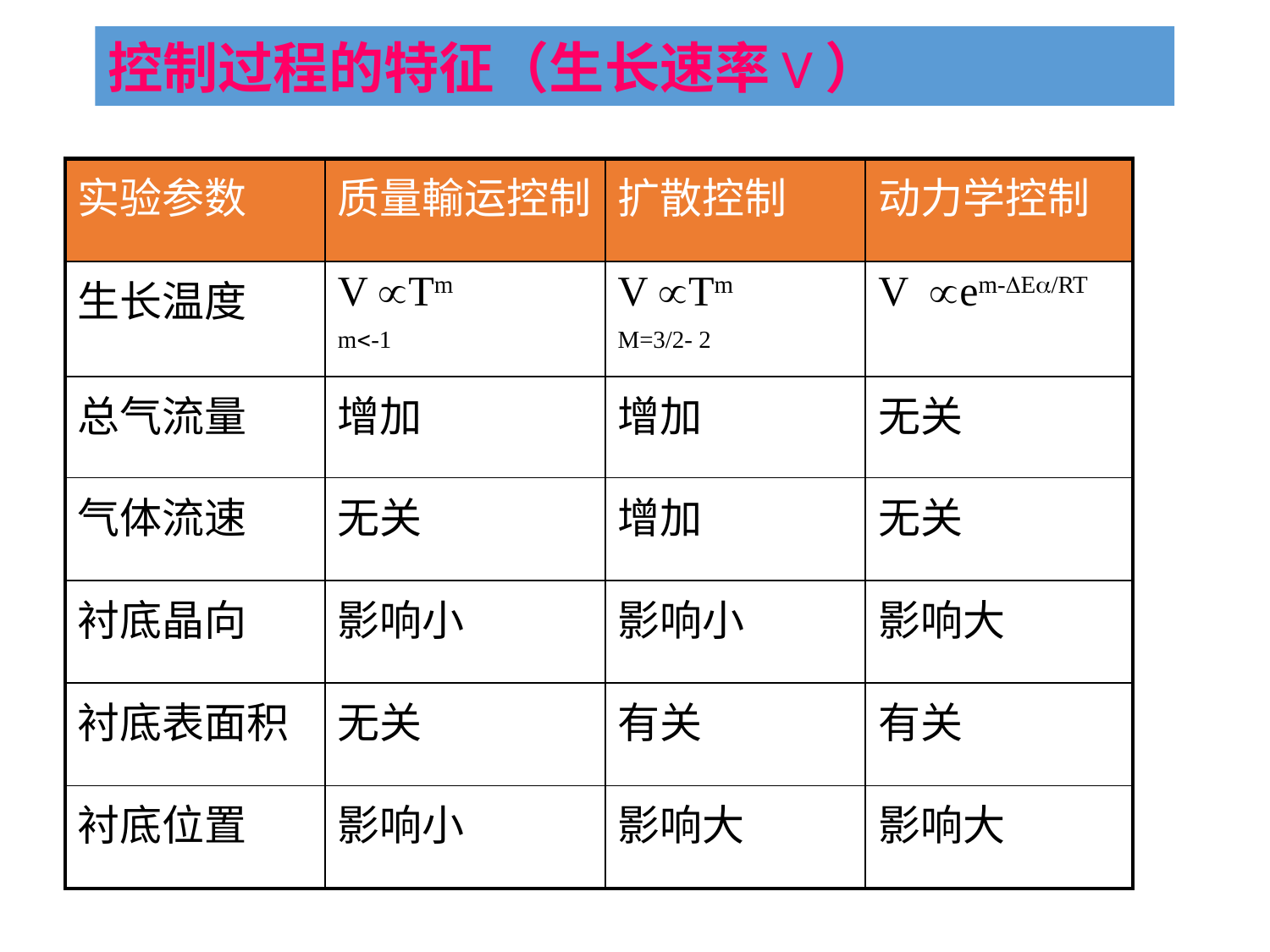

23
# 控制过程的特征（生长速率V）
| 实验参数 | 质量輸运控制 | 扩散控制 | 动力学控制 |
| --- | --- | --- | --- |
| 生长温度 | V ∝Tm m<-1 | V ∝Tm M=3/2- 2 | V ∝em-ΔEα/RT |
| 总气流量 | 增加 | 增加 | 无关 |
| 气体流速 | 无关 | 增加 | 无关 |
| 衬底晶向 | 影响小 | 影响小 | 影响大 |
| 衬底表面积 | 无关 | 有关 | 有关 |
| 衬底位置 | 影响小 | 影响大 | 影响大 |